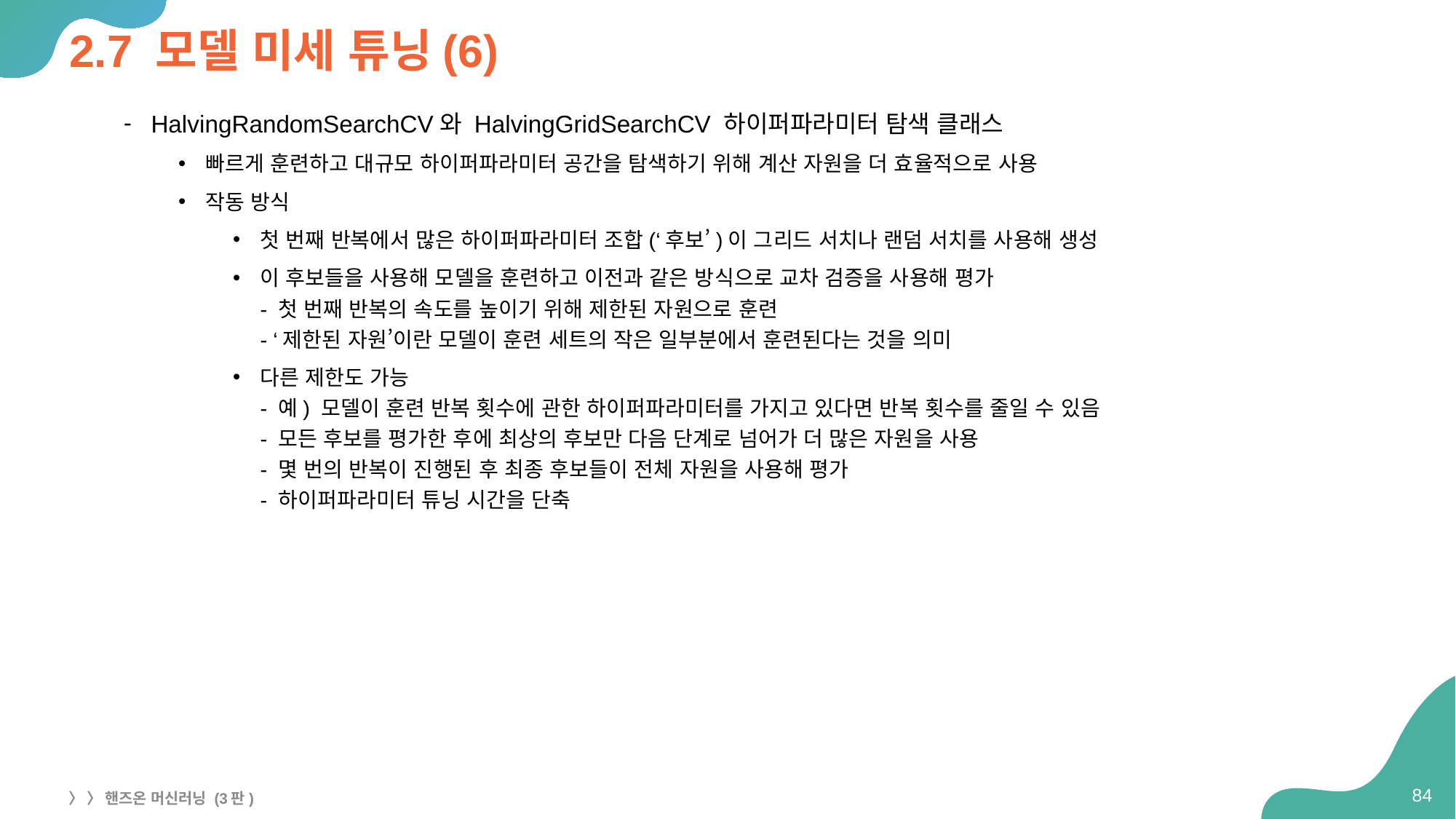

# 2.7 모델 미세 튜닝(6)
HalvingRandomSearchCV와 HalvingGridSearchCV 하이퍼파라미터 탐색 클래스
빠르게 훈련하고 대규모 하이퍼파라미터 공간을 탐색하기 위해 계산 자원을 더 효율적으로 사용
작동 방식
첫 번째 반복에서 많은 하이퍼파라미터 조합(‘후보’)이 그리드 서치나 랜덤 서치를 사용해 생성
이 후보들을 사용해 모델을 훈련하고 이전과 같은 방식으로 교차 검증을 사용해 평가
- 첫 번째 반복의 속도를 높이기 위해 제한된 자원으로 훈련
- ‘제한된 자원’이란 모델이 훈련 세트의 작은 일부분에서 훈련된다는 것을 의미
다른 제한도 가능
- 예) 모델이 훈련 반복 횟수에 관한 하이퍼파라미터를 가지고 있다면 반복 횟수를 줄일 수 있음
- 모든 후보를 평가한 후에 최상의 후보만 다음 단계로 넘어가 더 많은 자원을 사용
- 몇 번의 반복이 진행된 후 최종 후보들이 전체 자원을 사용해 평가
- 하이퍼파라미터 튜닝 시간을 단축

84
〉 〉 핸즈온 머신러닝 (3판)